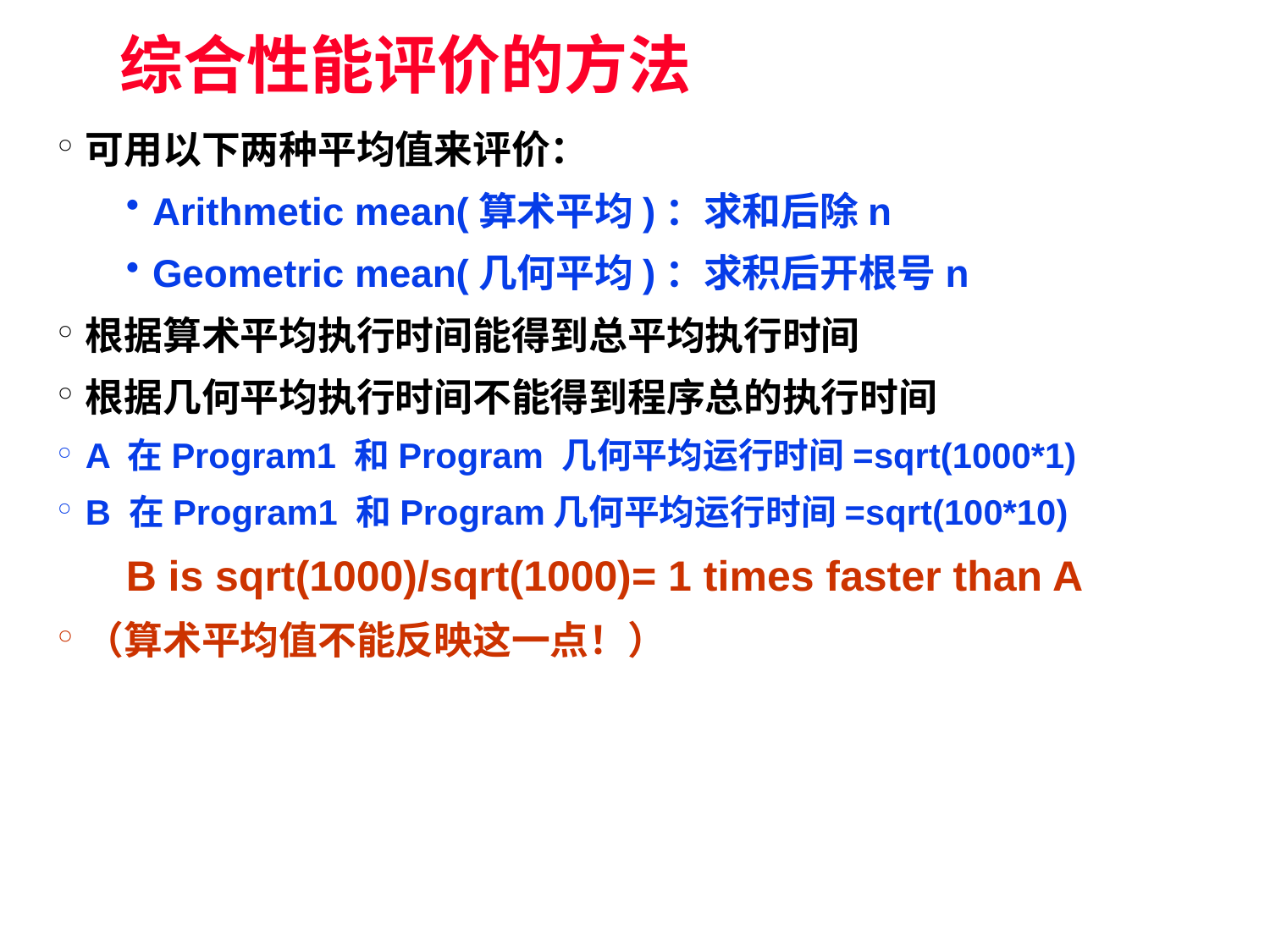

# 综合性能评价的方法
可用以下两种平均值来评价：
Arithmetic mean(算术平均)：求和后除n
Geometric mean(几何平均)：求积后开根号n
根据算术平均执行时间能得到总平均执行时间
根据几何平均执行时间不能得到程序总的执行时间
A 在Program1 和Program 几何平均运行时间=sqrt(1000*1)
B 在Program1 和Program几何平均运行时间=sqrt(100*10)
B is sqrt(1000)/sqrt(1000)= 1 times faster than A
（算术平均值不能反映这一点！）